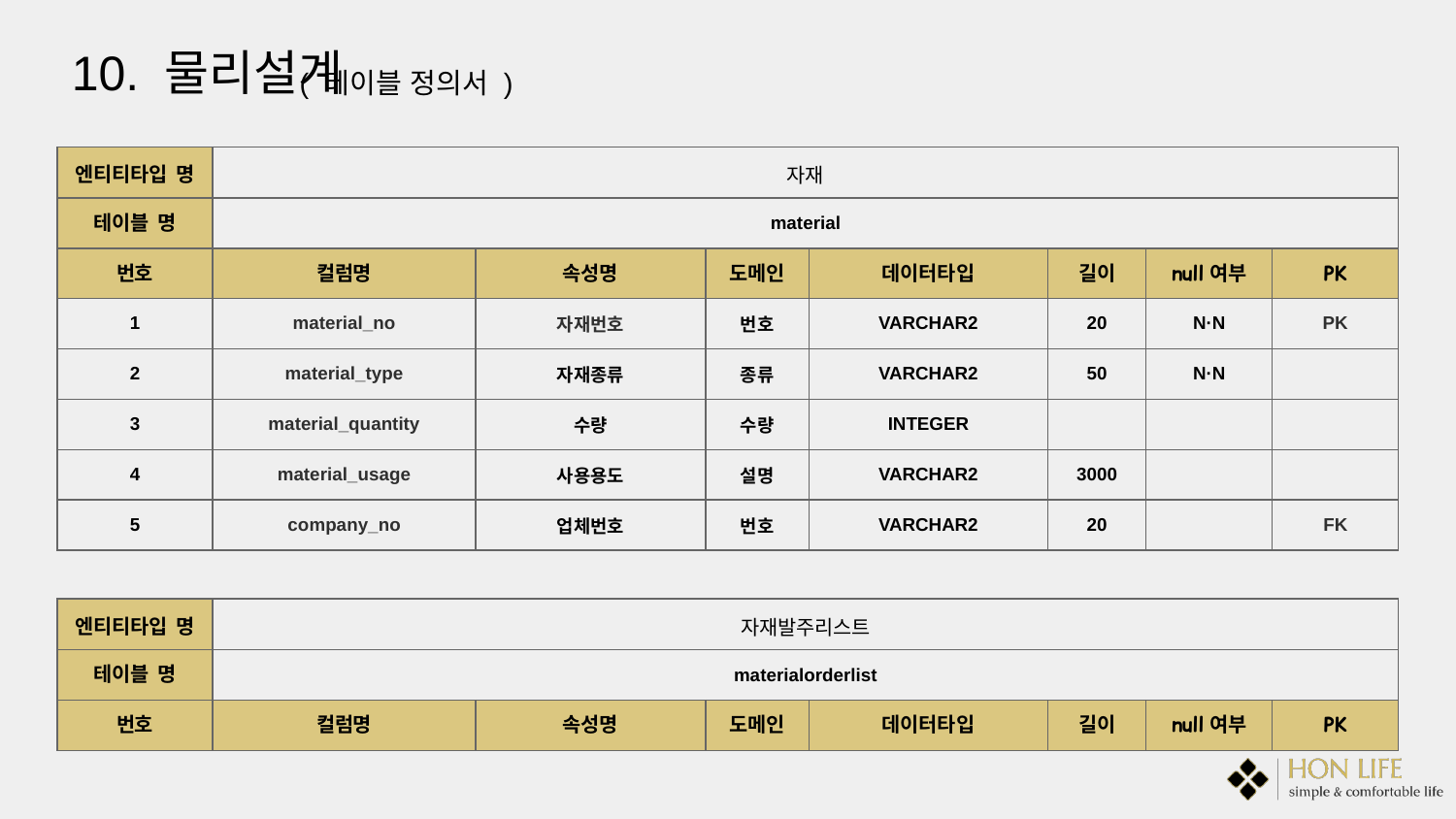

10. 물리설계
( 테이블 정의서 )

| 엔티티타입 명 | 자재 |  |  |  |  |  |  |
| --- | --- | --- | --- | --- | --- | --- | --- |
| 테이블 명 | material |  |  |  |  |  |  |
| 번호 | 컬럼명 | 속성명 | 도메인 | 데이터타입 | 길이 | null여부 | PK |
| 1 | material\_no | 자재번호 | 번호 | VARCHAR2 | 20 | N·N | PK |
| 2 | material\_type | 자재종류 | 종류 | VARCHAR2 | 50 | N·N |  |
| 3 | material\_quantity | 수량 | 수량 | INTEGER |  |  |  |
| 4 | material\_usage | 사용용도 | 설명 | VARCHAR2 | 3000 |  |  |
| 5 | company\_no | 업체번호 | 번호 | VARCHAR2 | 20 |  | FK |
| 엔티티타입 명 | 자재발주리스트 |  |  |  |  |  |  |
| --- | --- | --- | --- | --- | --- | --- | --- |
| 테이블 명 | materialorderlist |  |  |  |  |  |  |
| 번호 | 컬럼명 | 속성명 | 도메인 | 데이터타입 | 길이 | null여부 | PK |